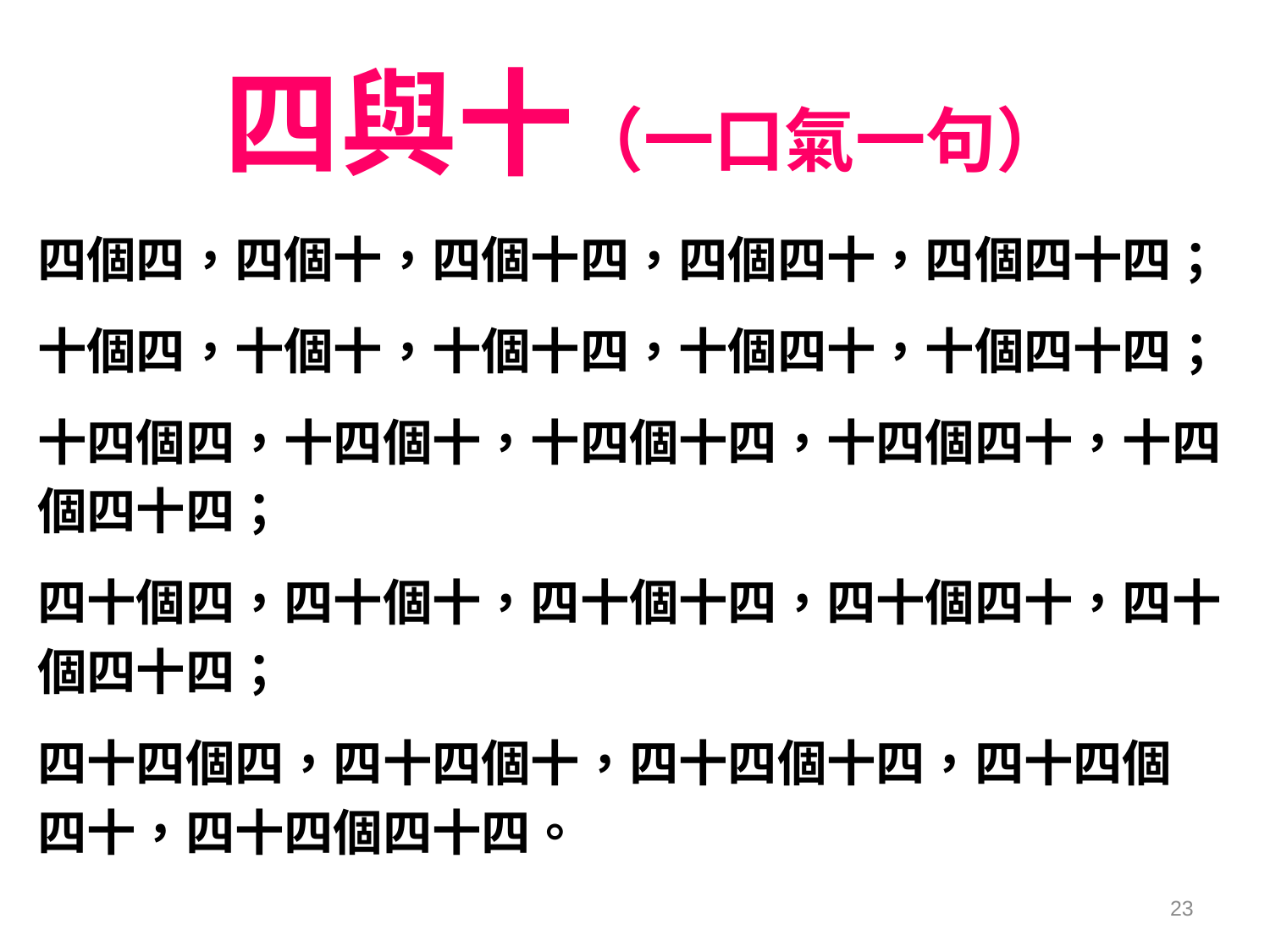

# 四與十（一口氣一句）
四個四，四個十，四個十四，四個四十，四個四十四；

十個四，十個十，十個十四，十個四十，十個四十四；

十四個四，十四個十，十四個十四，十四個四十，十四
個四十四；

四十個四，四十個十，四十個十四，四十個四十，四十
個四十四；

四十四個四，四十四個十，四十四個十四，四十四個
四十，四十四個四十四。
23